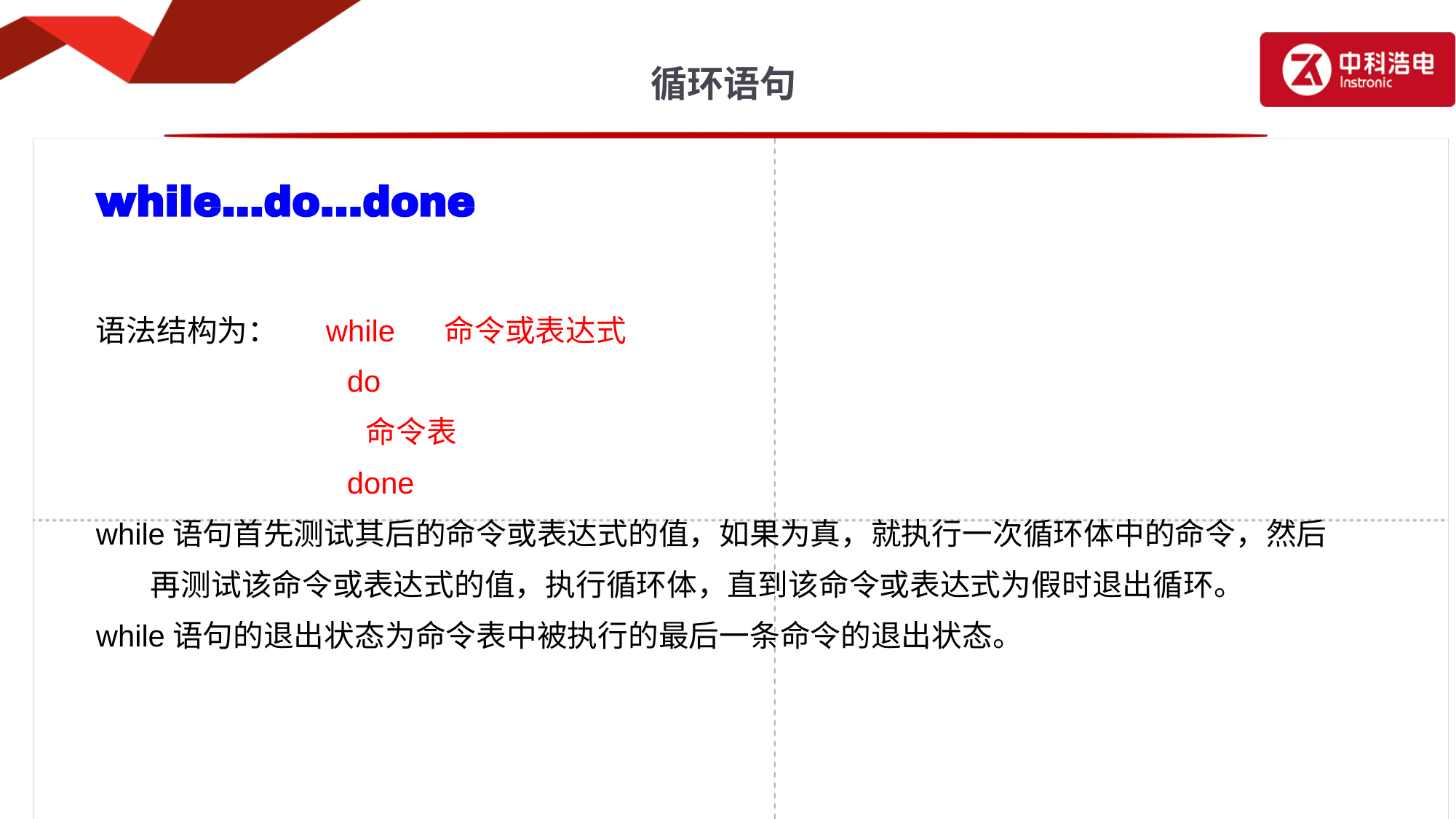

# 循环语句
while…do…done

语法结构为：      while     命令或表达式
                              do
                                       命令表
                              done
while语句首先测试其后的命令或表达式的值，如果为真，就执行一次循环体中的命令，然后再测试该命令或表达式的值，执行循环体，直到该命令或表达式为假时退出循环。
while语句的退出状态为命令表中被执行的最后一条命令的退出状态。